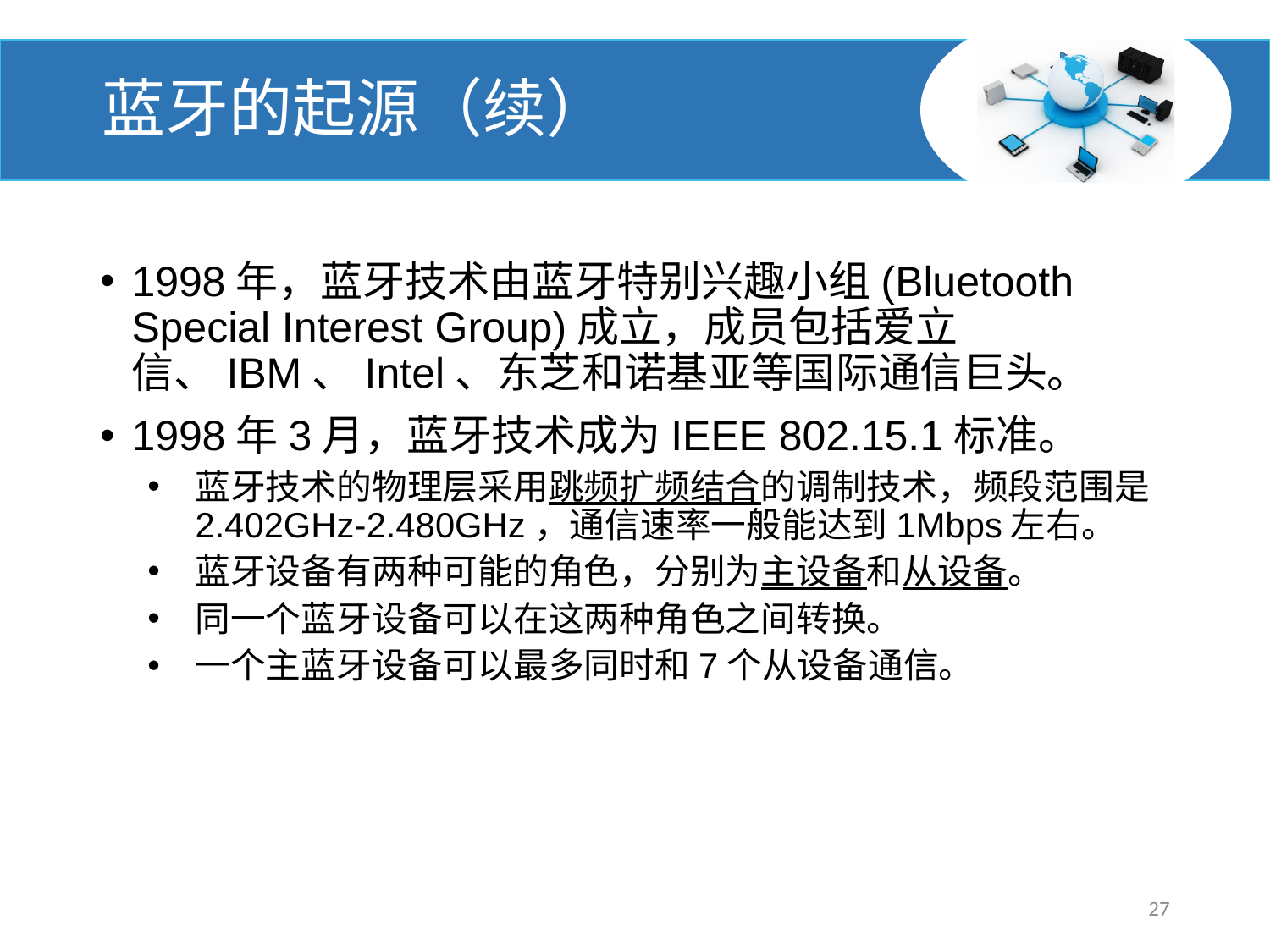

# 蓝牙的起源（续）
1998年，蓝牙技术由蓝牙特别兴趣小组(Bluetooth Special Interest Group)成立，成员包括爱立信、IBM、Intel、东芝和诺基亚等国际通信巨头。
1998年3月，蓝牙技术成为IEEE 802.15.1标准。
蓝牙技术的物理层采用跳频扩频结合的调制技术，频段范围是2.402GHz-2.480GHz，通信速率一般能达到1Mbps左右。
蓝牙设备有两种可能的角色，分别为主设备和从设备。
同一个蓝牙设备可以在这两种角色之间转换。
一个主蓝牙设备可以最多同时和7个从设备通信。

27